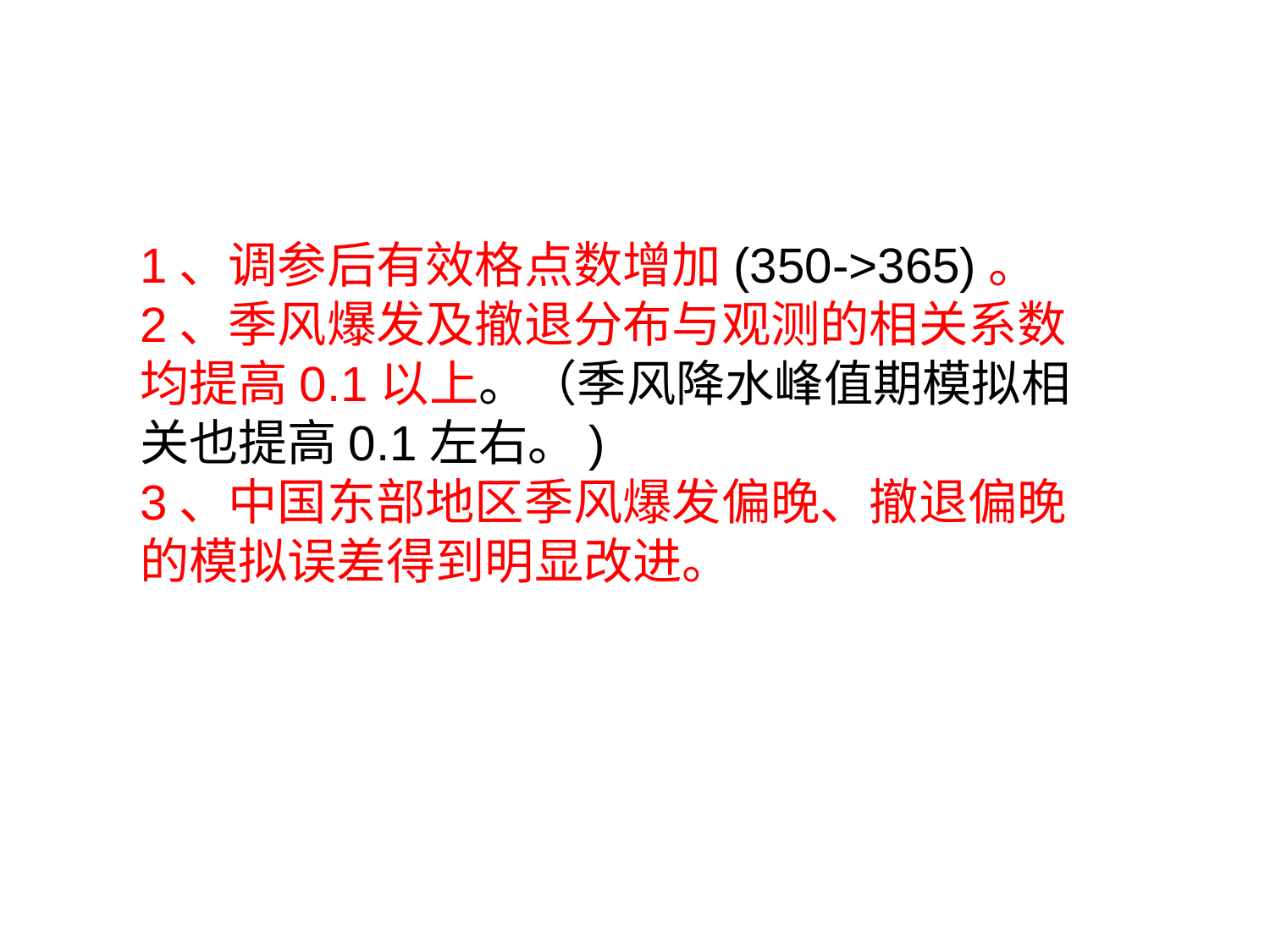

1、调参后有效格点数增加(350->365)。
2、季风爆发及撤退分布与观测的相关系数均提高0.1以上。（季风降水峰值期模拟相关也提高0.1左右。)
3、中国东部地区季风爆发偏晚、撤退偏晚的模拟误差得到明显改进。